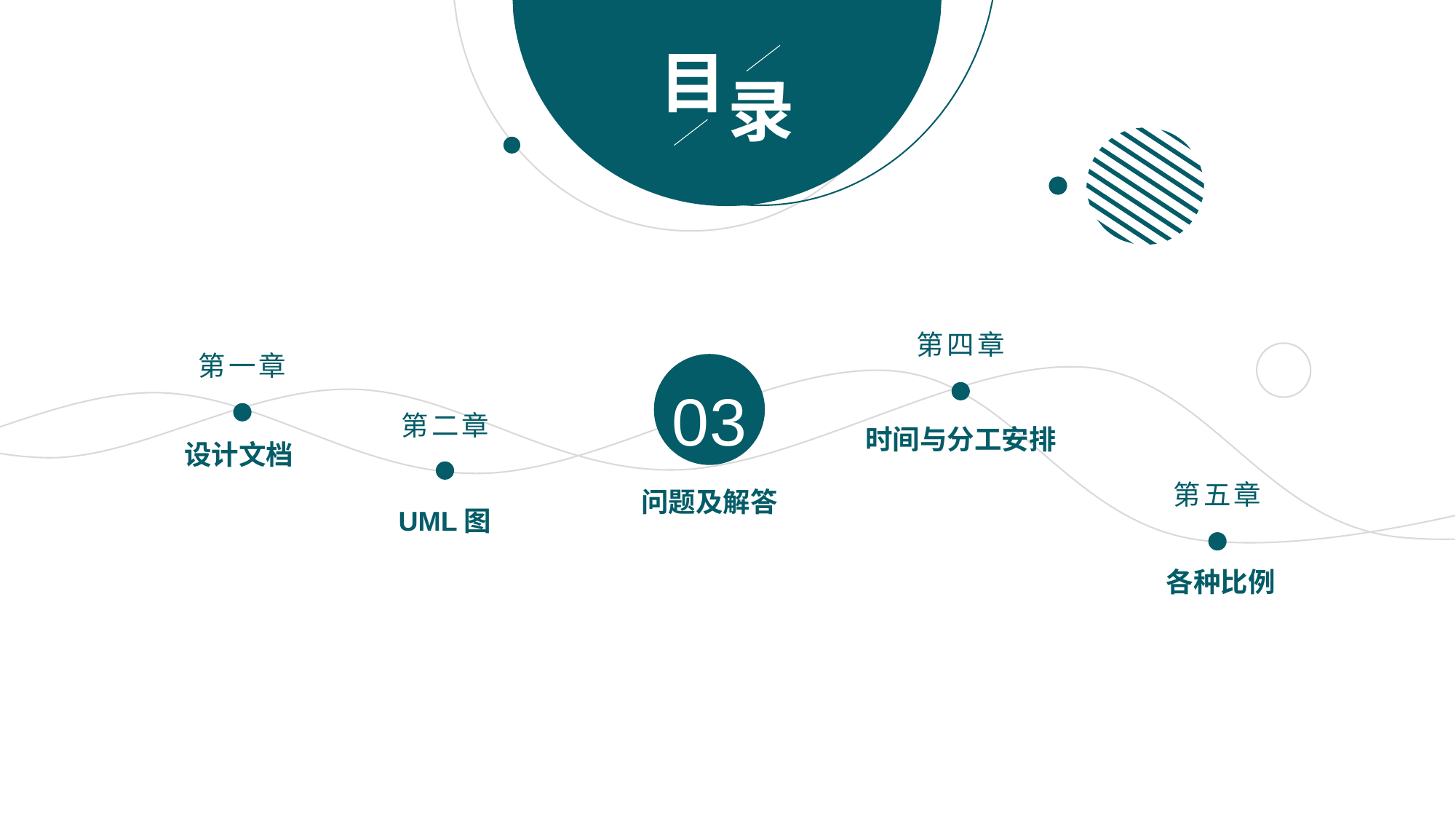

目
录

第四章

第一章

03

第二章

时间与分工安排
设计文档

第五章
问题及解答
UML图

各种比例